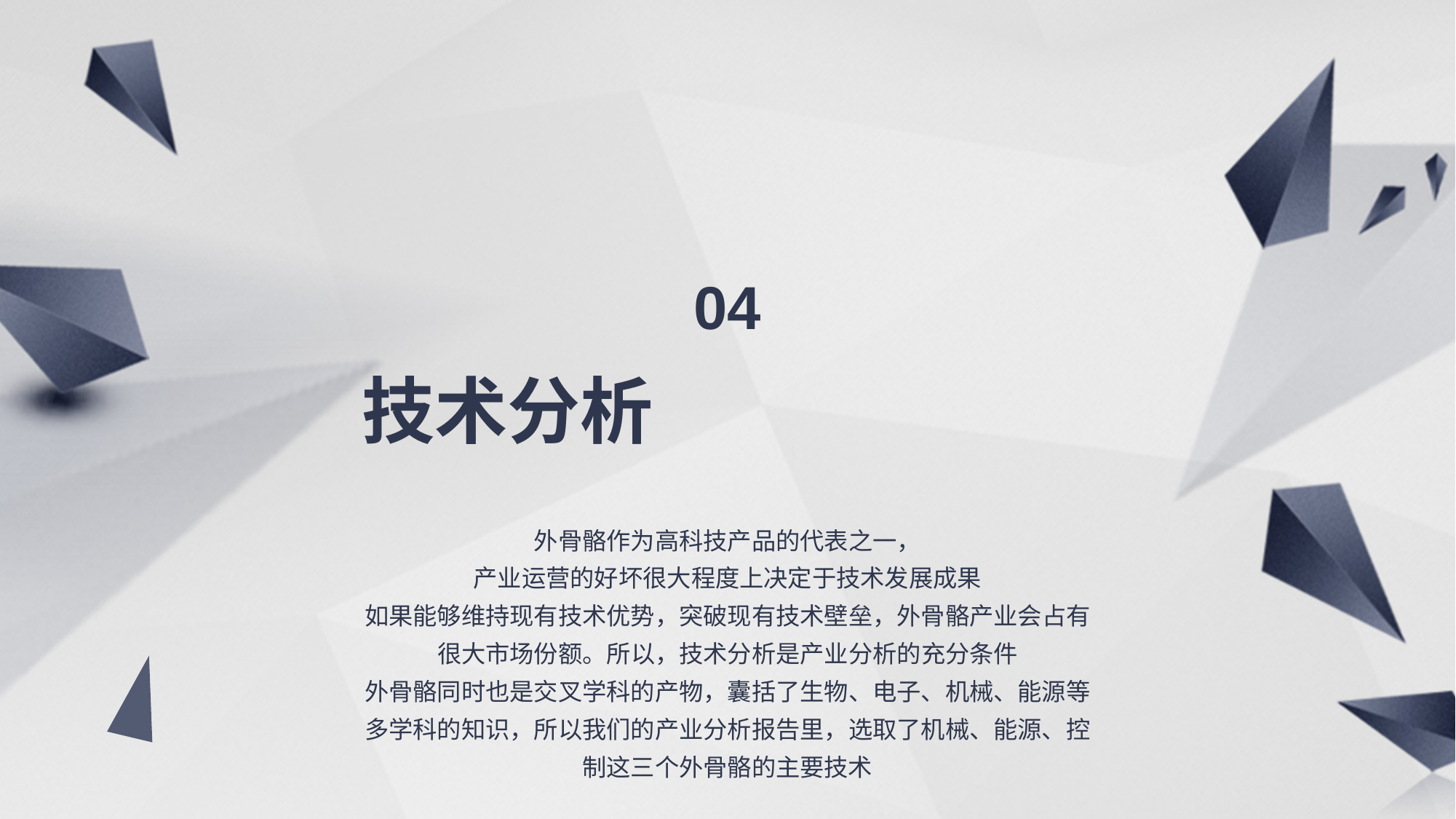

04
技术分析
外骨骼作为高科技产品的代表之一，
产业运营的好坏很大程度上决定于技术发展成果
如果能够维持现有技术优势，突破现有技术壁垒，外骨骼产业会占有很大市场份额。所以，技术分析是产业分析的充分条件
外骨骼同时也是交叉学科的产物，囊括了生物、电子、机械、能源等多学科的知识，所以我们的产业分析报告里，选取了机械、能源、控制这三个外骨骼的主要技术